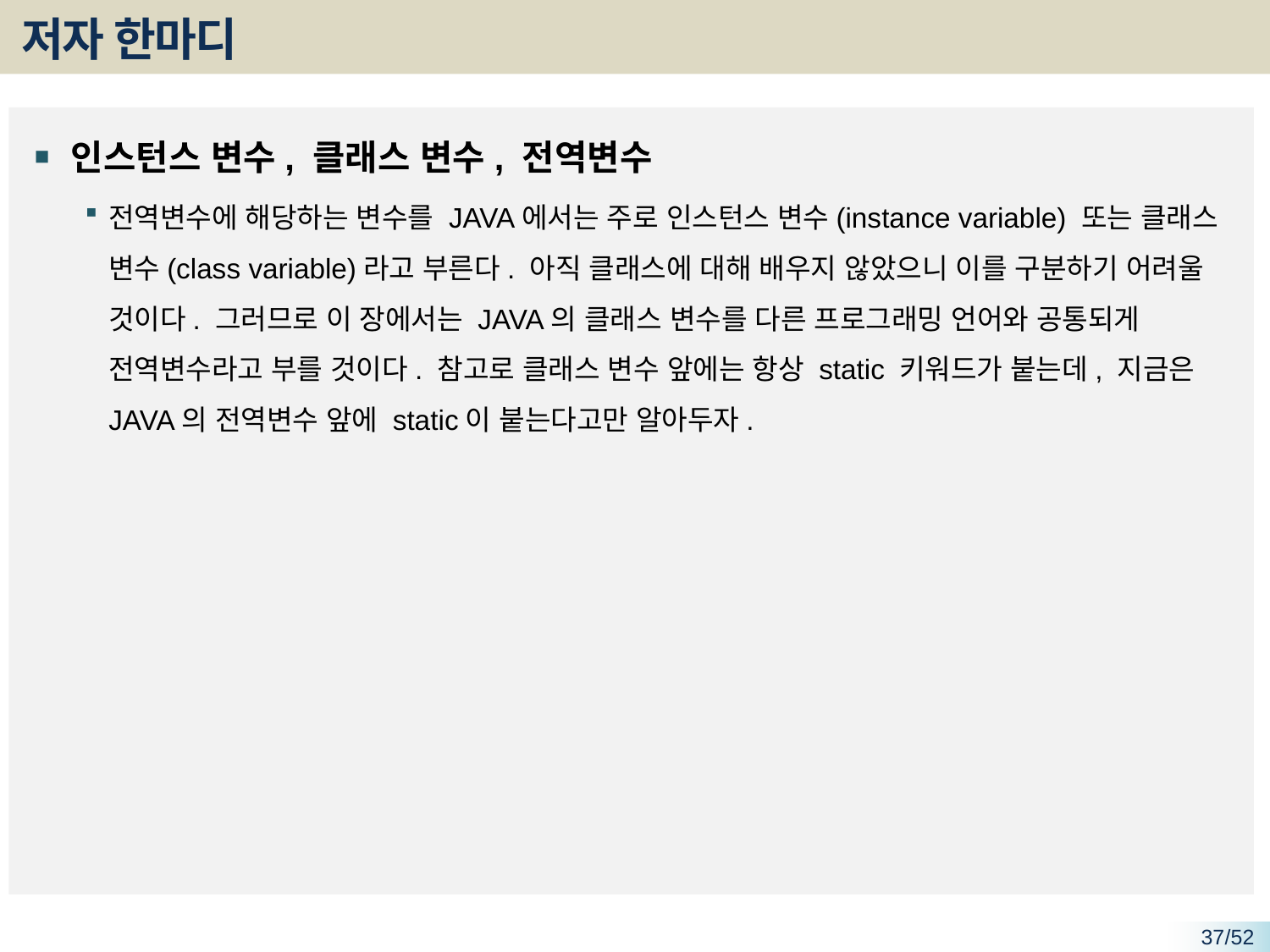

# 저자 한마디
인스턴스 변수, 클래스 변수, 전역변수
전역변수에 해당하는 변수를 JAVA에서는 주로 인스턴스 변수(instance variable) 또는 클래스 변수(class variable)라고 부른다. 아직 클래스에 대해 배우지 않았으니 이를 구분하기 어려울 것이다. 그러므로 이 장에서는 JAVA의 클래스 변수를 다른 프로그래밍 언어와 공통되게 전역변수라고 부를 것이다. 참고로 클래스 변수 앞에는 항상 static 키워드가 붙는데, 지금은 JAVA의 전역변수 앞에 static이 붙는다고만 알아두자.